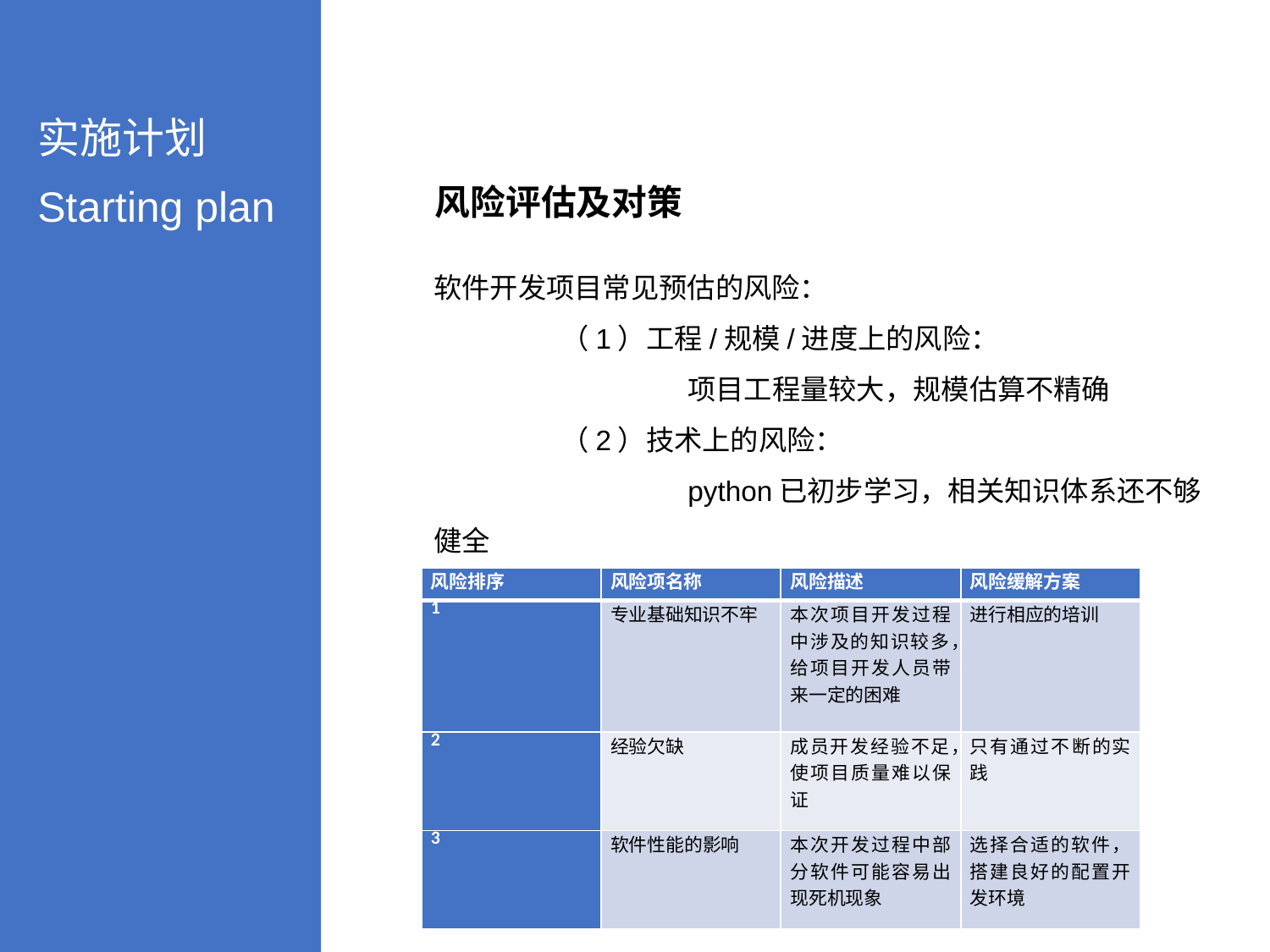

实施计划
Starting plan
风险评估及对策
软件开发项目常见预估的风险：
	（1）工程/规模/进度上的风险：
		项目工程量较大，规模估算不精确
	（2）技术上的风险：
		python已初步学习，相关知识体系还不够健全
		测试时软件可能产生未知错误
| 风险排序 | 风险项名称 | 风险描述 | 风险缓解方案 |
| --- | --- | --- | --- |
| 1 | 专业基础知识不牢 | 本次项目开发过程中涉及的知识较多，给项目开发人员带来一定的困难 | 进行相应的培训 |
| 2 | 经验欠缺 | 成员开发经验不足，使项目质量难以保证 | 只有通过不断的实践 |
| 3 | 软件性能的影响 | 本次开发过程中部分软件可能容易出现死机现象 | 选择合适的软件，搭建良好的配置开发环境 |